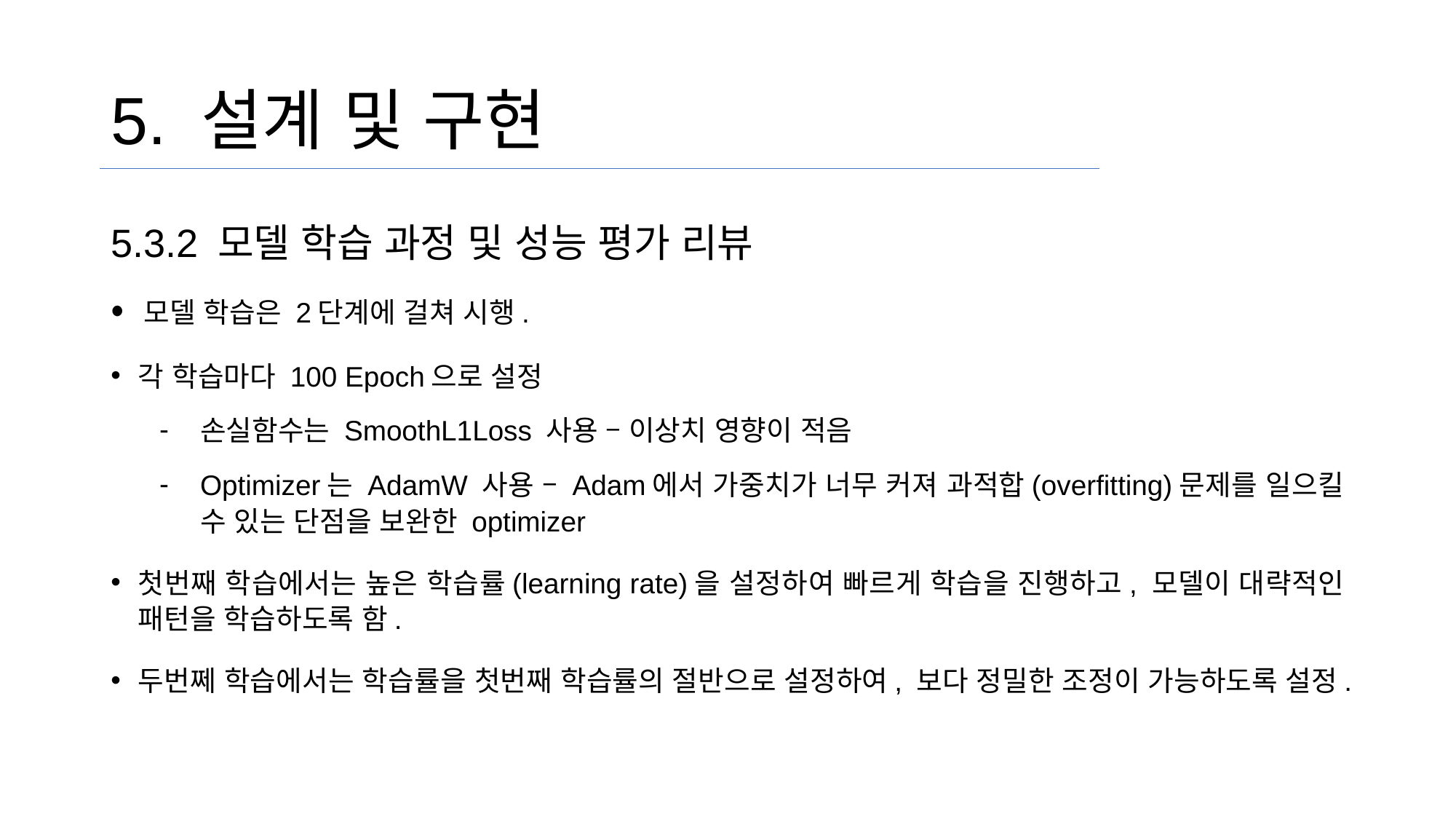

# 5. 설계 및 구현
5.3.2 모델 학습 과정 및 성능 평가 리뷰
• 모델 학습은 2단계에 걸쳐 시행.
각 학습마다 100 Epoch으로 설정
손실함수는 SmoothL1Loss 사용 – 이상치 영향이 적음
Optimizer는 AdamW 사용 – Adam에서 가중치가 너무 커져 과적합(overfitting)문제를 일으킬 수 있는 단점을 보완한 optimizer
첫번째 학습에서는 높은 학습률(learning rate)을 설정하여 빠르게 학습을 진행하고, 모델이 대략적인 패턴을 학습하도록 함.
두번쩨 학습에서는 학습률을 첫번째 학습률의 절반으로 설정하여, 보다 정밀한 조정이 가능하도록 설정.